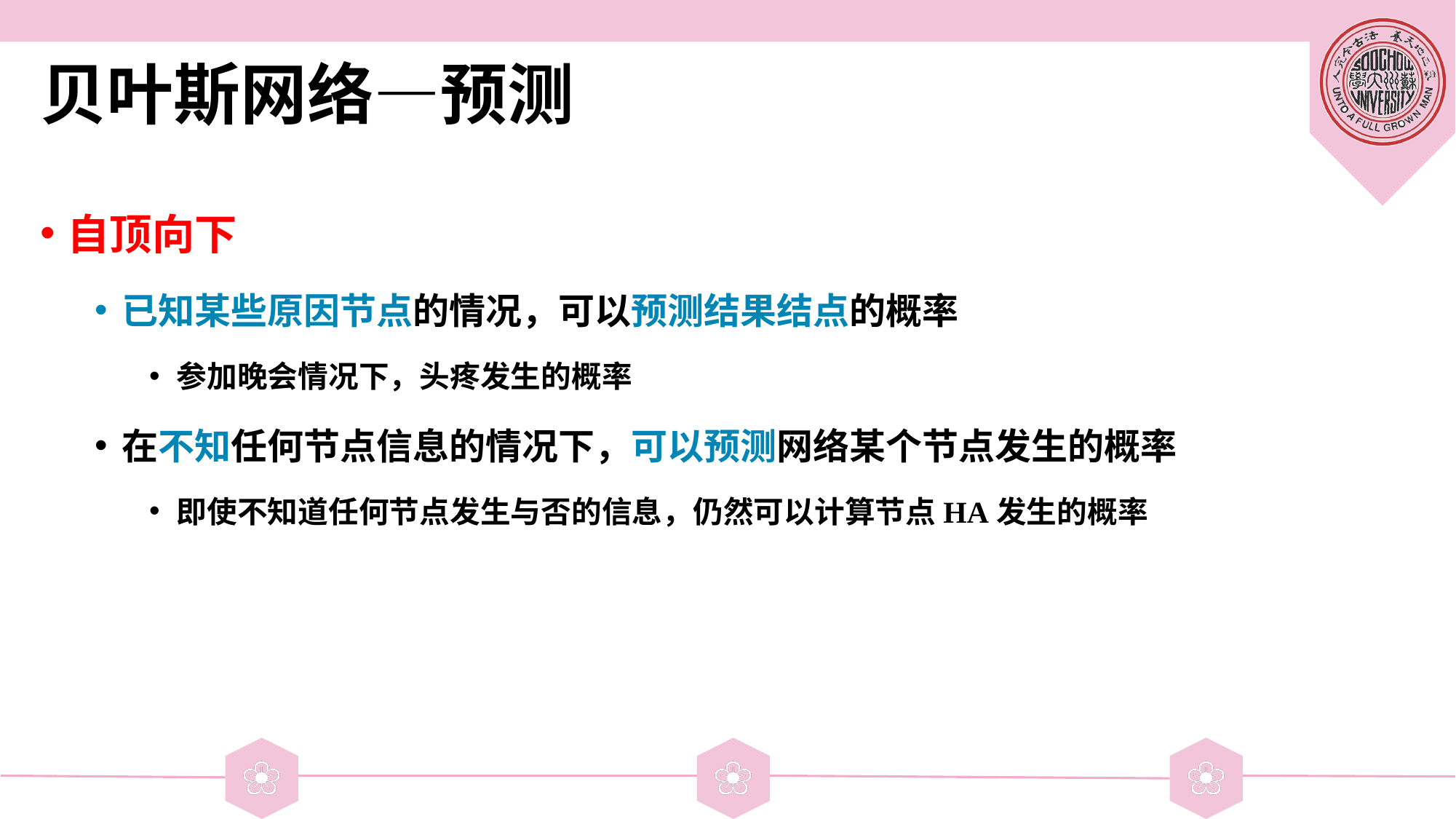

# 贝叶斯网络—预测
自顶向下
已知某些原因节点的情况，可以预测结果结点的概率
参加晚会情况下，头疼发生的概率
在不知任何节点信息的情况下，可以预测网络某个节点发生的概率
即使不知道任何节点发生与否的信息，仍然可以计算节点HA发生的概率